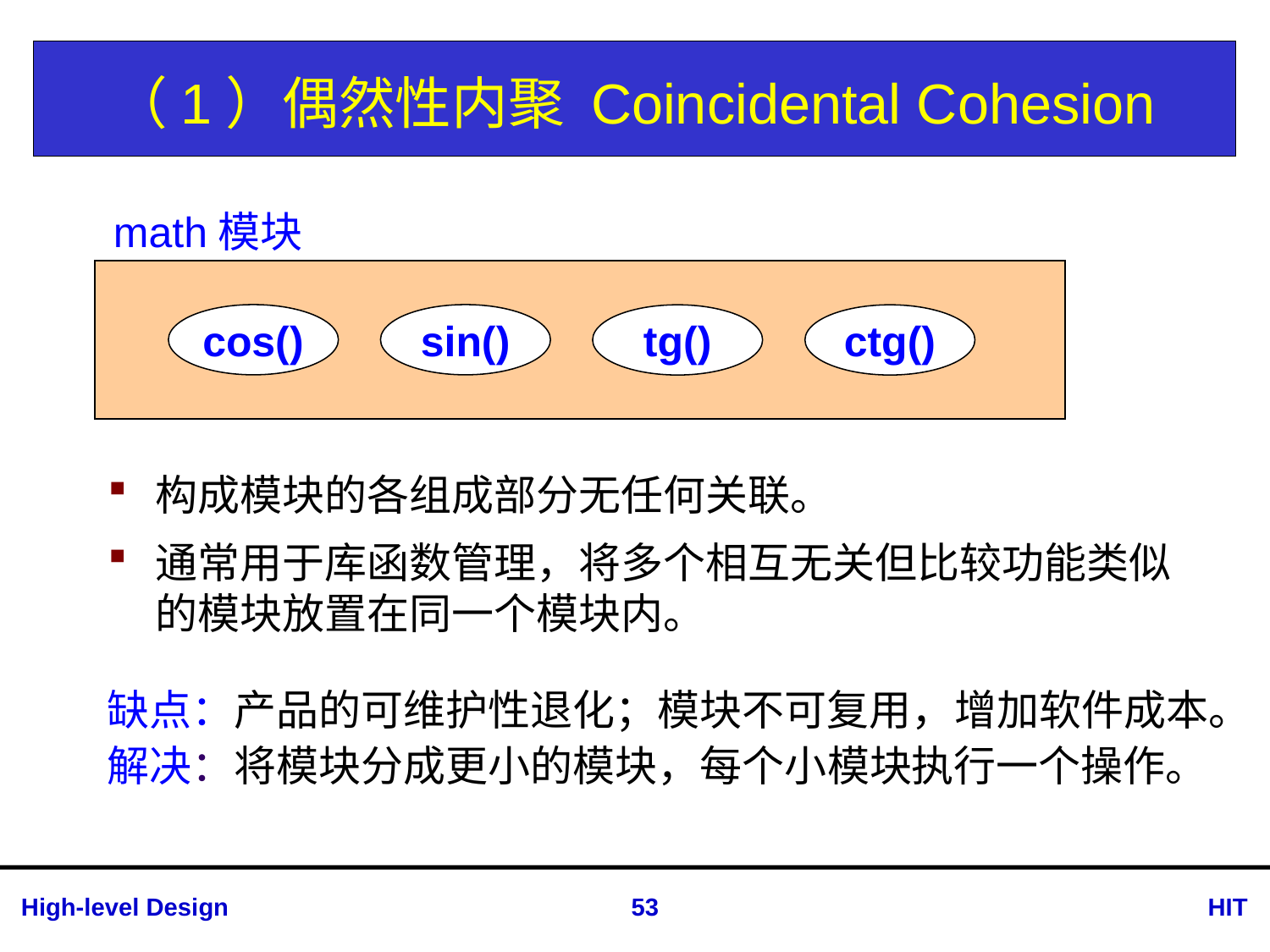

# （1）偶然性内聚 Coincidental Cohesion
math模块

cos()
sin()
tg()
ctg()
构成模块的各组成部分无任何关联。
通常用于库函数管理，将多个相互无关但比较功能类似的模块放置在同一个模块内。

缺点：产品的可维护性退化；模块不可复用，增加软件成本。
解决：将模块分成更小的模块，每个小模块执行一个操作。